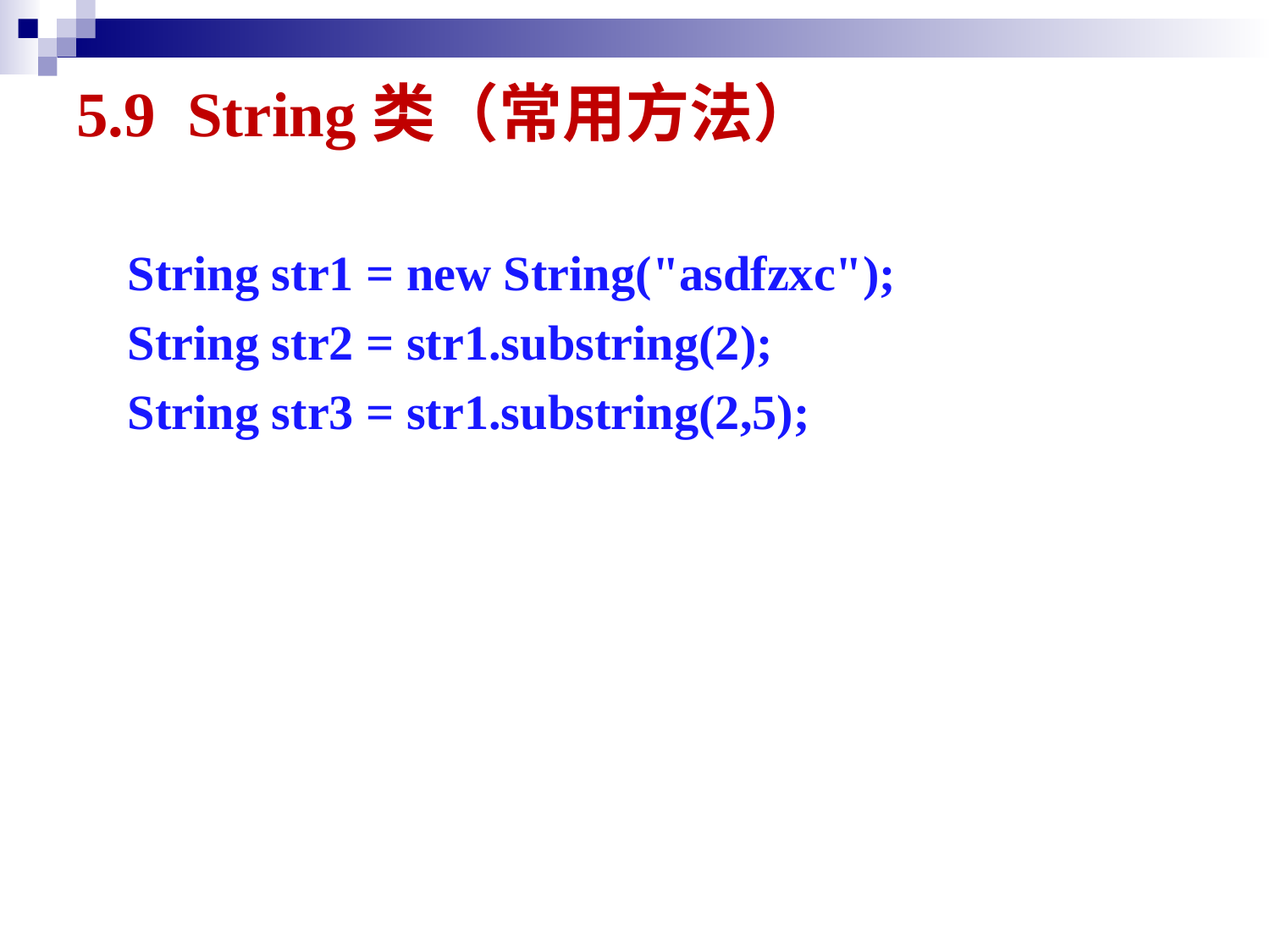

# 5.9  String类（常用方法）

String str1 = new String("asdfzxc");
String str2 = str1.substring(2);
String str3 = str1.substring(2,5);